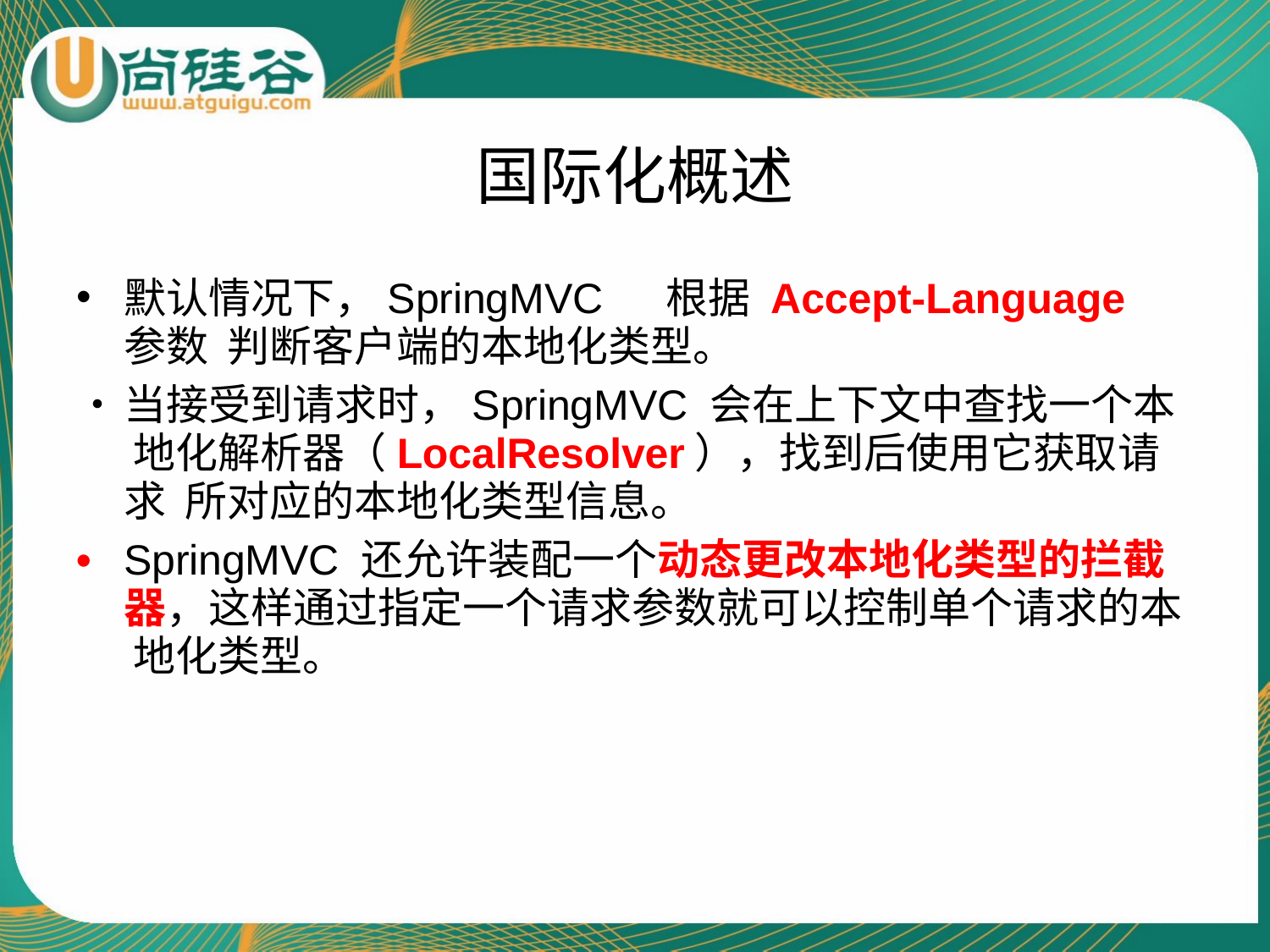

# 国际化概述
默认情况下，SpringMVC	根据 Accept-Language 参数  判断客户端的本地化类型。
•	当接受到请求时，SpringMVC 会在上下文中查找一个本  地化解析器（LocalResolver），找到后使用它获取请求  所对应的本地化类型信息。
•	SpringMVC 还允许装配一个动态更改本地化类型的拦截  器，这样通过指定一个请求参数就可以控制单个请求的本  地化类型。